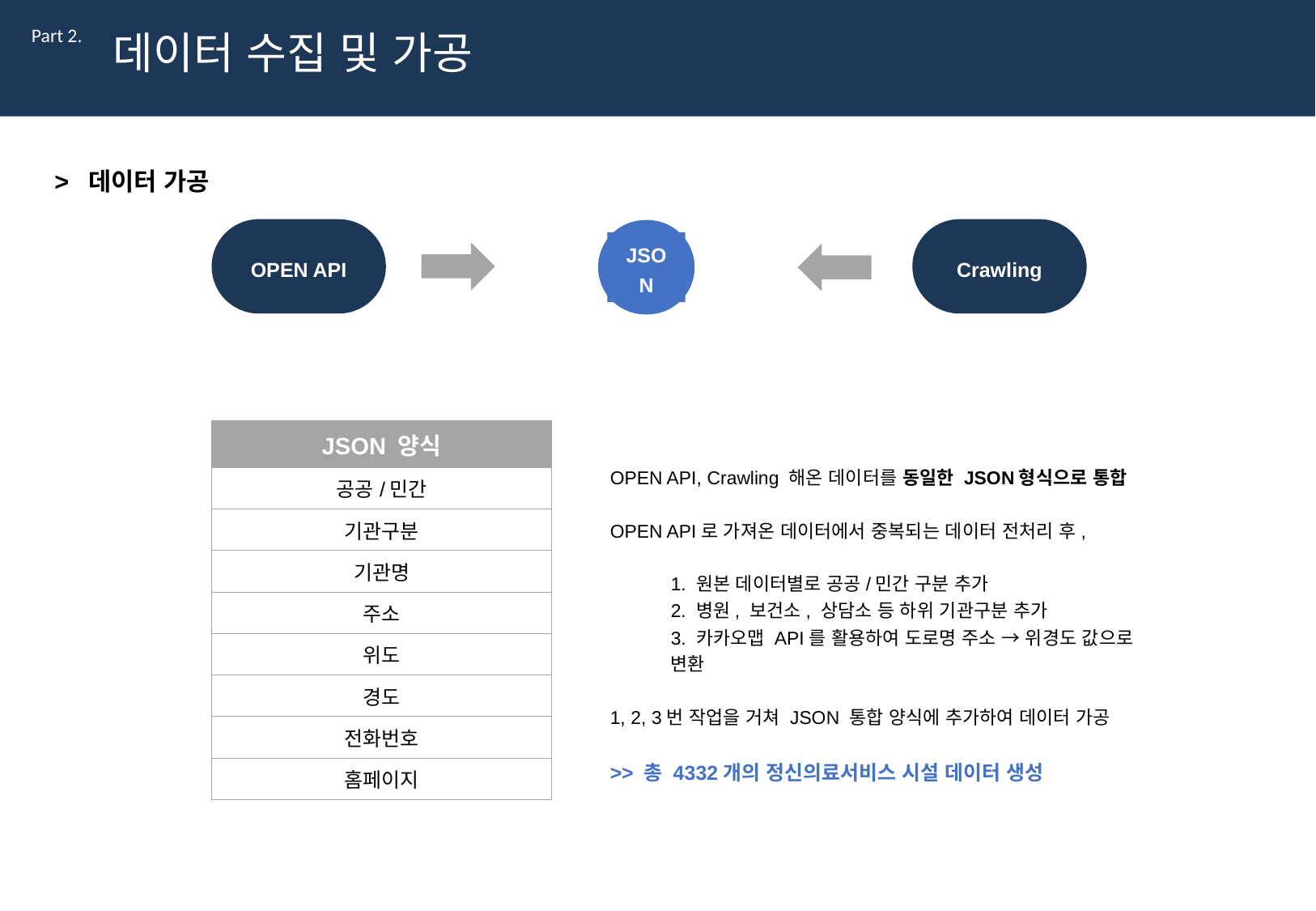

Part 2.
데이터 수집 및 가공
>  데이터 가공

OPEN API

Crawling

JSON

| JSON 양식 |
| --- |
| 공공/민간 |
| 기관구분 |
| 기관명 |
| 주소 |
| 위도 |
| 경도 |
| 전화번호 |
| 홈페이지 |
OPEN API, Crawling 해온 데이터를 동일한 JSON형식으로 통합

OPEN API로 가져온 데이터에서 중복되는 데이터 전처리 후,

1. 원본 데이터별로 공공/민간 구분 추가
2. 병원, 보건소, 상담소 등 하위 기관구분 추가
3. 카카오맵 API를 활용하여 도로명 주소 → 위경도 값으로 변환

1, 2, 3번 작업을 거쳐 JSON 통합 양식에 추가하여 데이터 가공

>> 총 4332개의 정신의료서비스 시설 데이터 생성